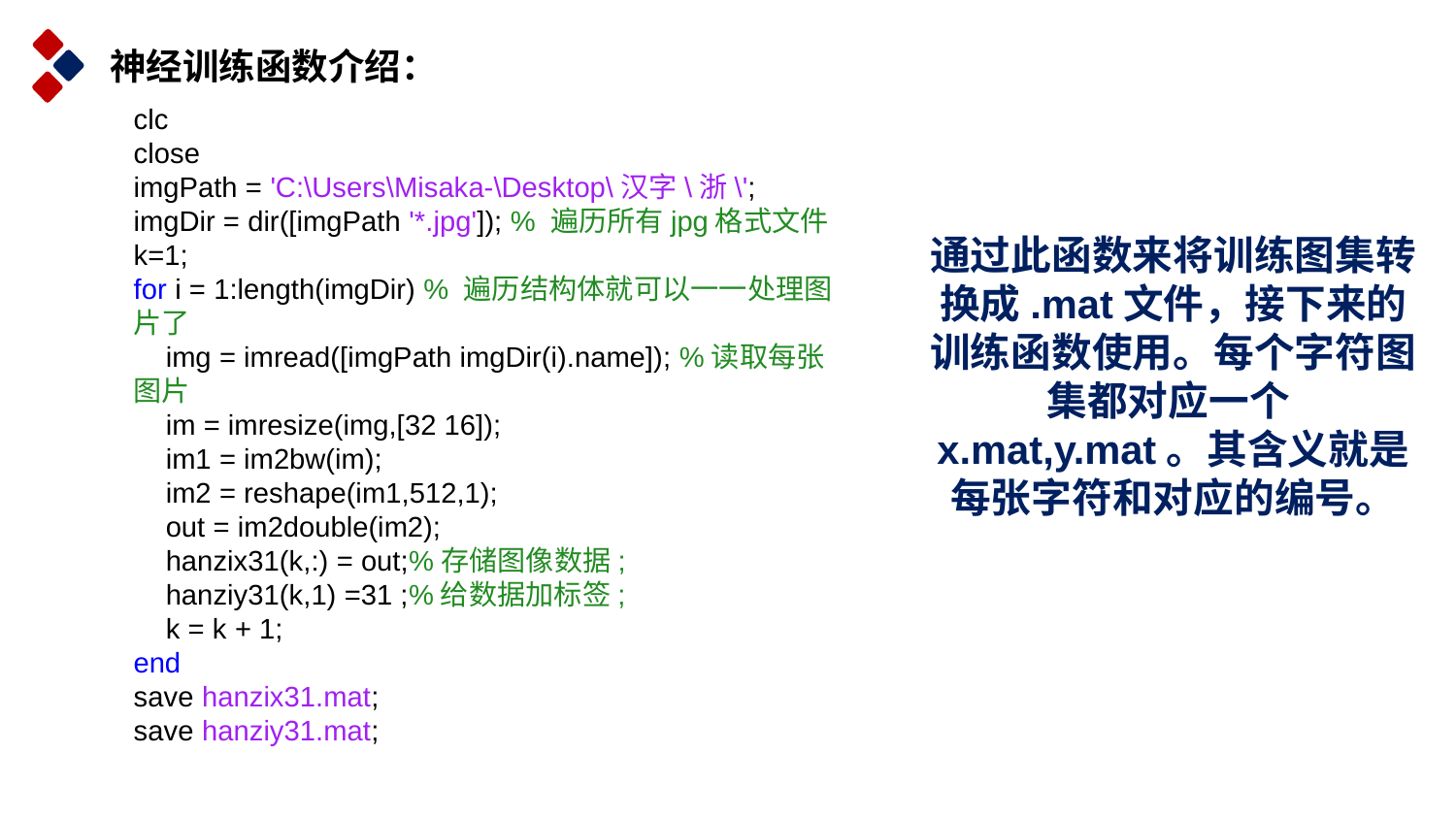

神经训练函数介绍：
clc
close
imgPath = 'C:\Users\Misaka-\Desktop\汉字\浙\';
imgDir = dir([imgPath '*.jpg']); % 遍历所有jpg格式文件
k=1;
for i = 1:length(imgDir) % 遍历结构体就可以一一处理图片了
    img = imread([imgPath imgDir(i).name]); %读取每张图片
    im = imresize(img,[32 16]);
    im1 = im2bw(im);
    im2 = reshape(im1,512,1);
    out = im2double(im2);
    hanzix31(k,:) = out;%存储图像数据;
    hanziy31(k,1) =31 ;%给数据加标签;
    k = k + 1;
end
save hanzix31.mat;
save hanziy31.mat;

通过此函数来将训练图集转换成.mat文件，接下来的训练函数使用。每个字符图集都对应一个x.mat,y.mat。其含义就是每张字符和对应的编号。